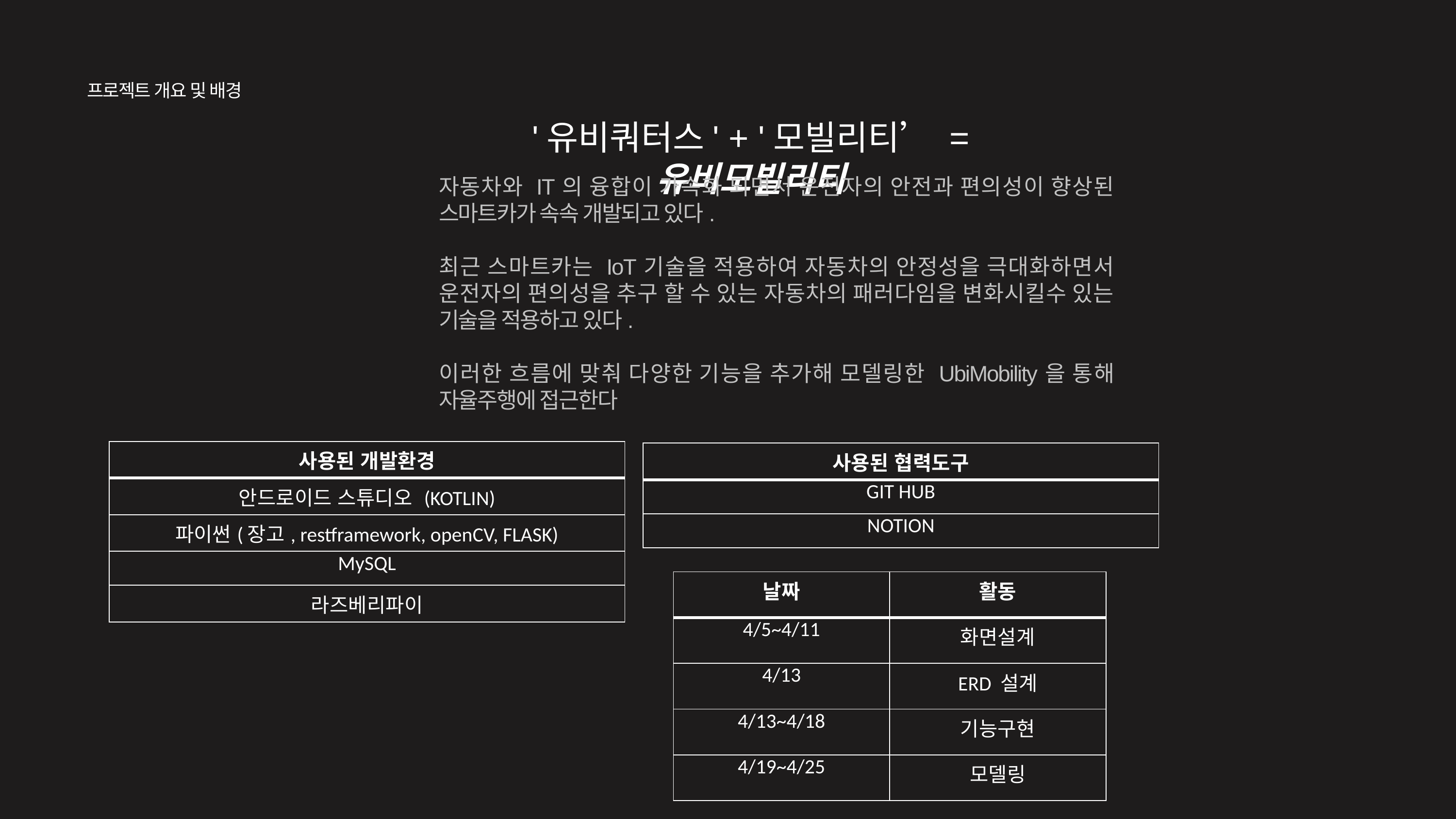

프로젝트 개요 및 배경
'유비쿼터스' + '모빌리티’ = 유비모빌리티
자동차와 IT의 융합이 가속화 되면서 운전자의 안전과 편의성이 향상된 스마트카가 속속 개발되고 있다.

최근 스마트카는 IoT기술을 적용하여 자동차의 안정성을 극대화하면서 운전자의 편의성을 추구 할 수 있는 자동차의 패러다임을 변화시킬수 있는 기술을 적용하고 있다.

이러한 흐름에 맞춰 다양한 기능을 추가해 모델링한 UbiMobility을 통해 자율주행에 접근한다
| 사용된 개발환경 |
| --- |
| 안드로이드 스튜디오 (KOTLIN) |
| 파이썬(장고, restframework, openCV, FLASK) |
| MySQL |
| 라즈베리파이 |
| 사용된 협력도구 |
| --- |
| GIT HUB |
| NOTION |
| 날짜 | 활동 |
| --- | --- |
| 4/5~4/11 | 화면설계 |
| 4/13 | ERD 설계 |
| 4/13~4/18 | 기능구현 |
| 4/19~4/25 | 모델링 |